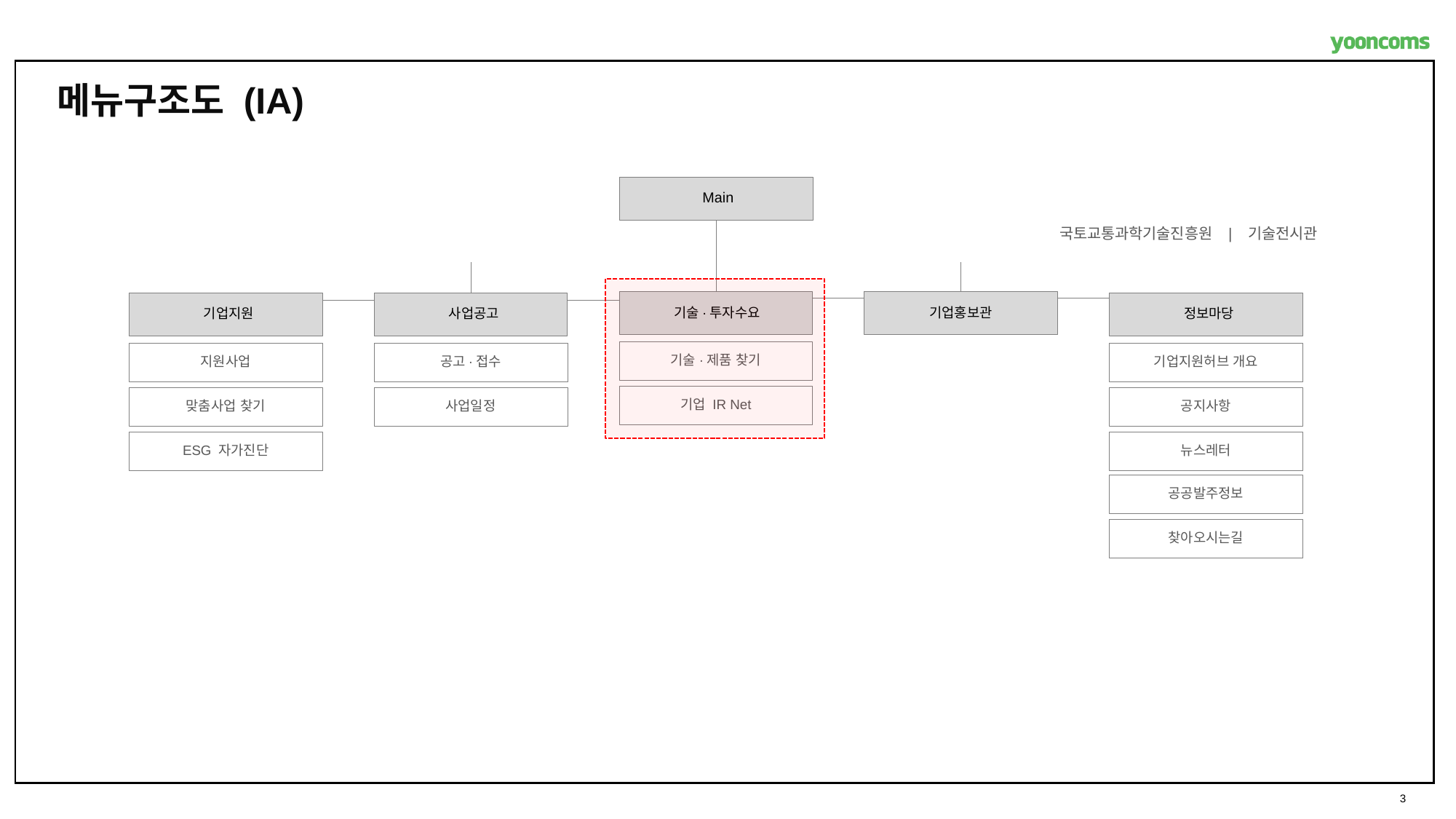

메뉴구조도 (IA)
 Main
국토교통과학기술진흥원   |   기술전시관
 기술·투자수요
기술·제품 찾기
기업 IR Net
기업홍보관
 기업지원
지원사업
맞춤사업 찾기
ESG 자가진단
 사업공고
공고·접수
사업일정
 정보마당
기업지원허브 개요
공지사항
뉴스레터
공공발주정보
찾아오시는길